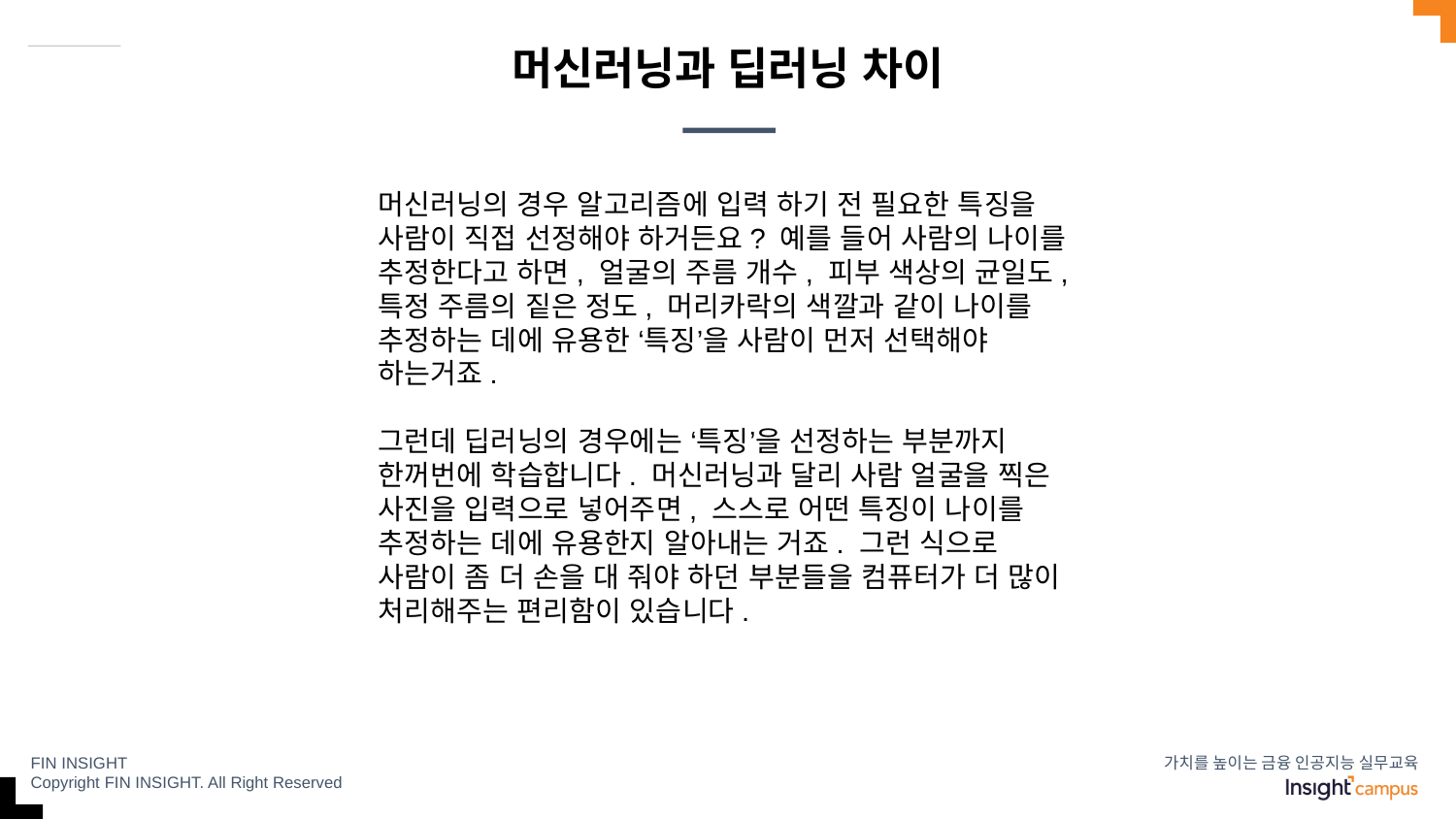

# 머신러닝과 딥러닝 차이
머신러닝의 경우 알고리즘에 입력 하기 전 필요한 특징을 사람이 직접 선정해야 하거든요? 예를 들어 사람의 나이를 추정한다고 하면, 얼굴의 주름 개수, 피부 색상의 균일도, 특정 주름의 짙은 정도, 머리카락의 색깔과 같이 나이를 추정하는 데에 유용한 ‘특징’을 사람이 먼저 선택해야 하는거죠.

그런데 딥러닝의 경우에는 ‘특징’을 선정하는 부분까지 한꺼번에 학습합니다. 머신러닝과 달리 사람 얼굴을 찍은 사진을 입력으로 넣어주면, 스스로 어떤 특징이 나이를 추정하는 데에 유용한지 알아내는 거죠. 그런 식으로 사람이 좀 더 손을 대 줘야 하던 부분들을 컴퓨터가 더 많이 처리해주는 편리함이 있습니다.